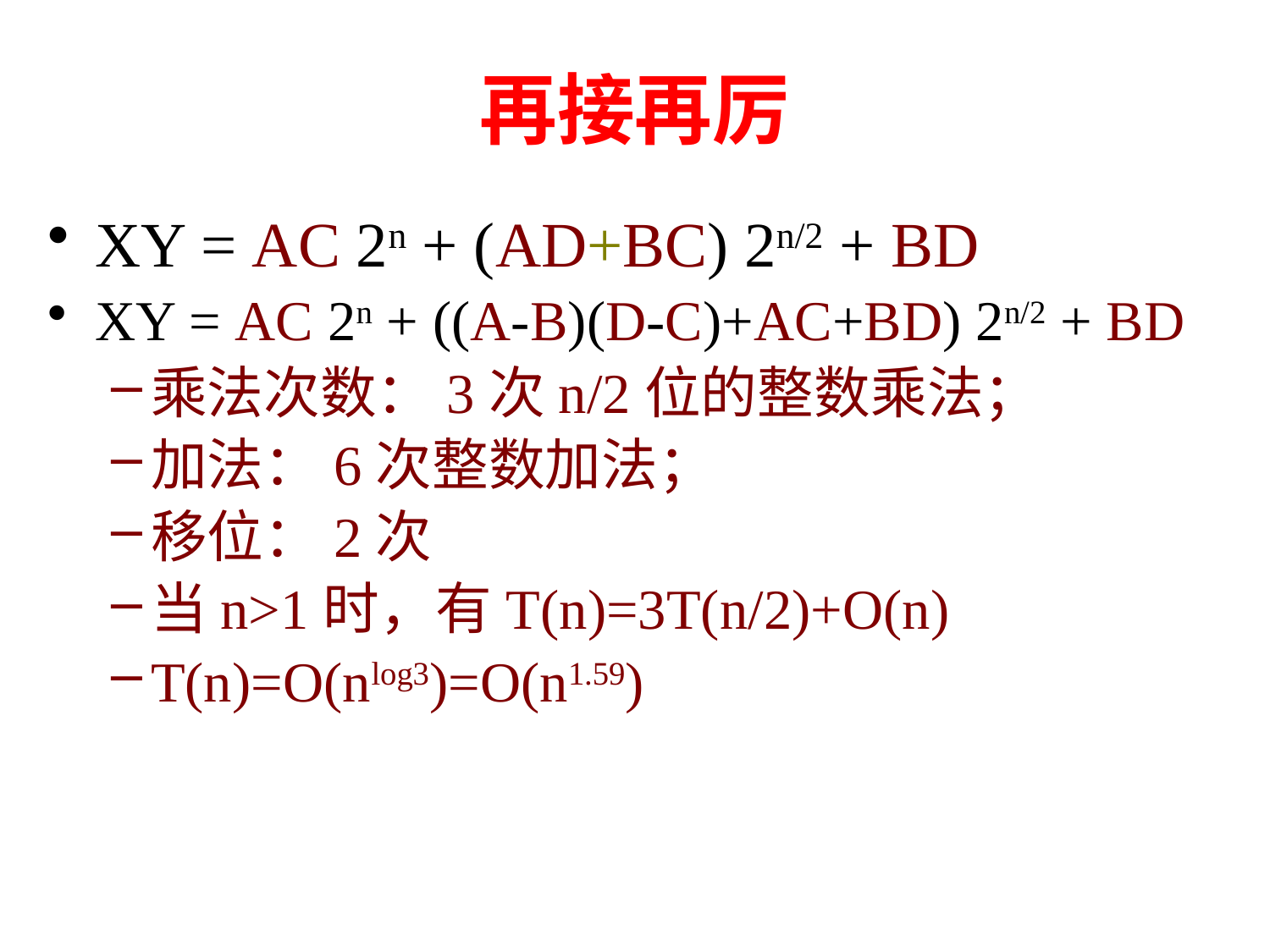

# 再接再厉
XY = AC 2n + (AD+BC) 2n/2 + BD
XY = AC 2n + ((A-B)(D-C)+AC+BD) 2n/2 + BD
乘法次数：3次n/2位的整数乘法；
加法：6次整数加法；
移位：2次
当n>1时，有T(n)=3T(n/2)+O(n)
T(n)=O(nlog3)=O(n1.59)